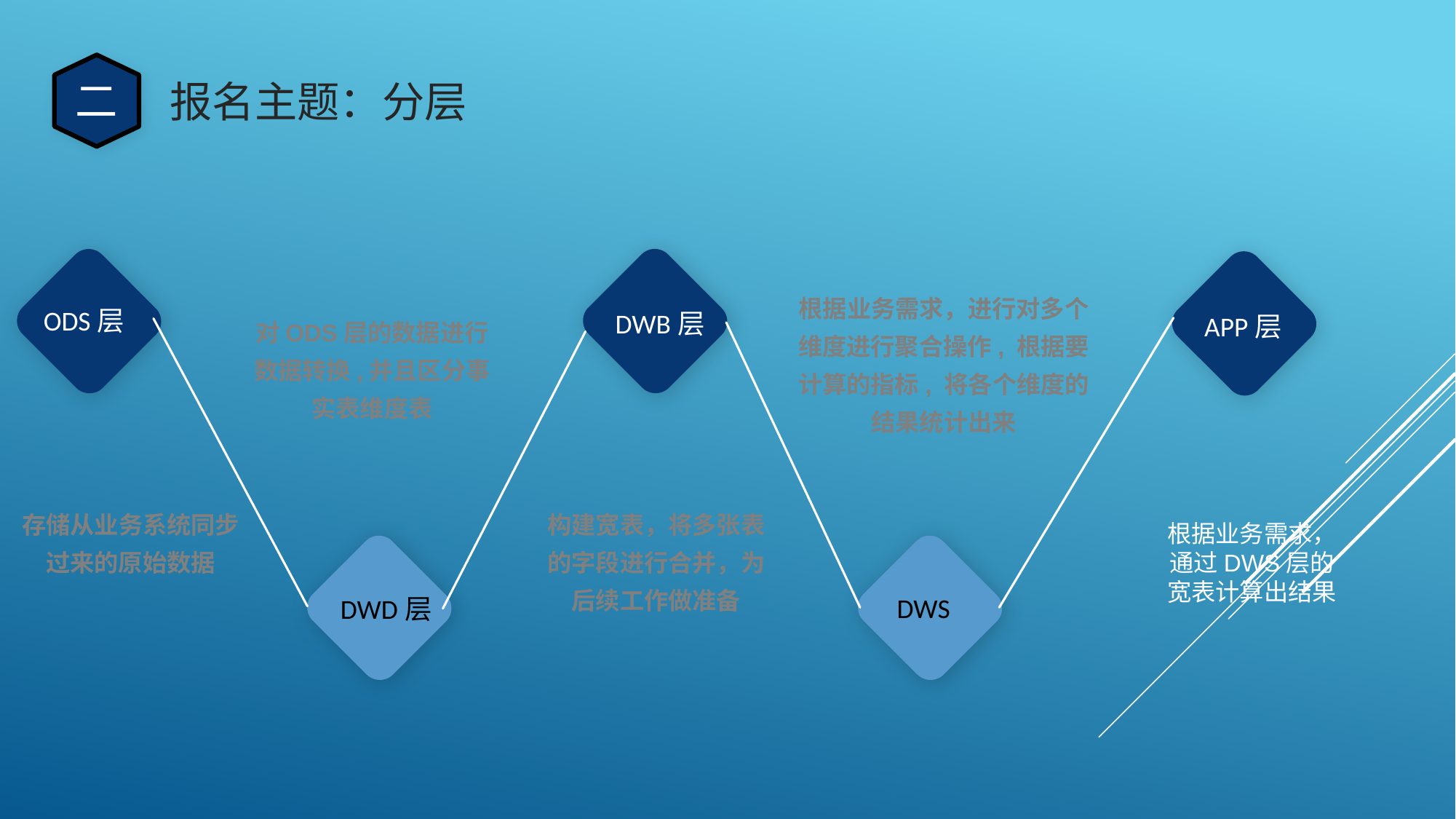

二
报名主题：分层

根据业务需求，进行对多个维度进行聚合操作, 根据要计算的指标, 将各个维度的结果统计出来
ODS层
DWB层
APP层
对ODS层的数据进行数据转换,并且区分事实表维度表
存储从业务系统同步过来的原始数据
构建宽表，将多张表的字段进行合并，为后续工作做准备

根据业务需求，通过DWS层的宽表计算出结果

DWS
DWD层